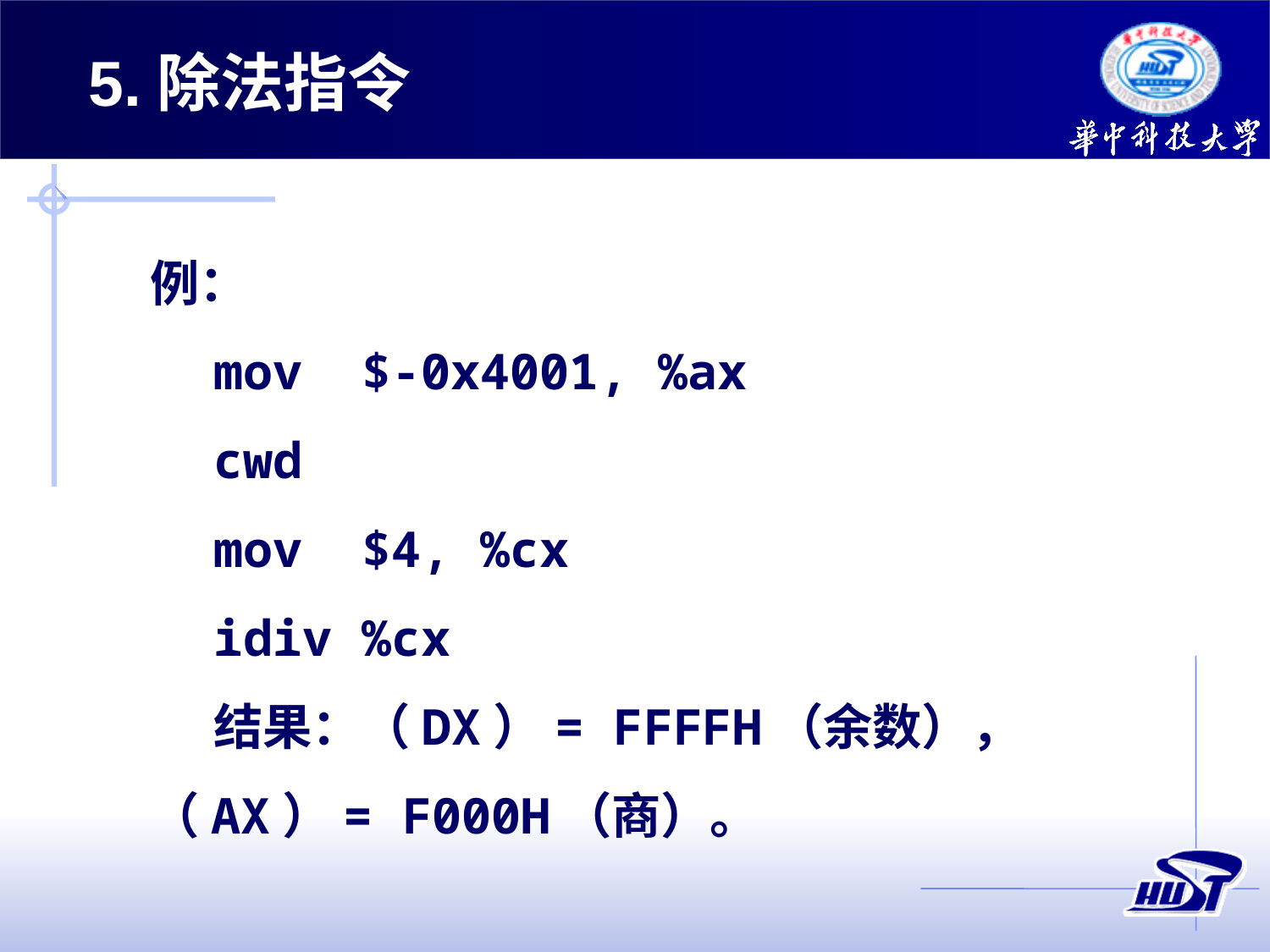

5.除法指令
例：
mov  $-0x4001, %ax
cwd
mov  $4, %cx
idiv %cx
结果：（DX）= FFFFH（余数），（AX）= F000H（商）。